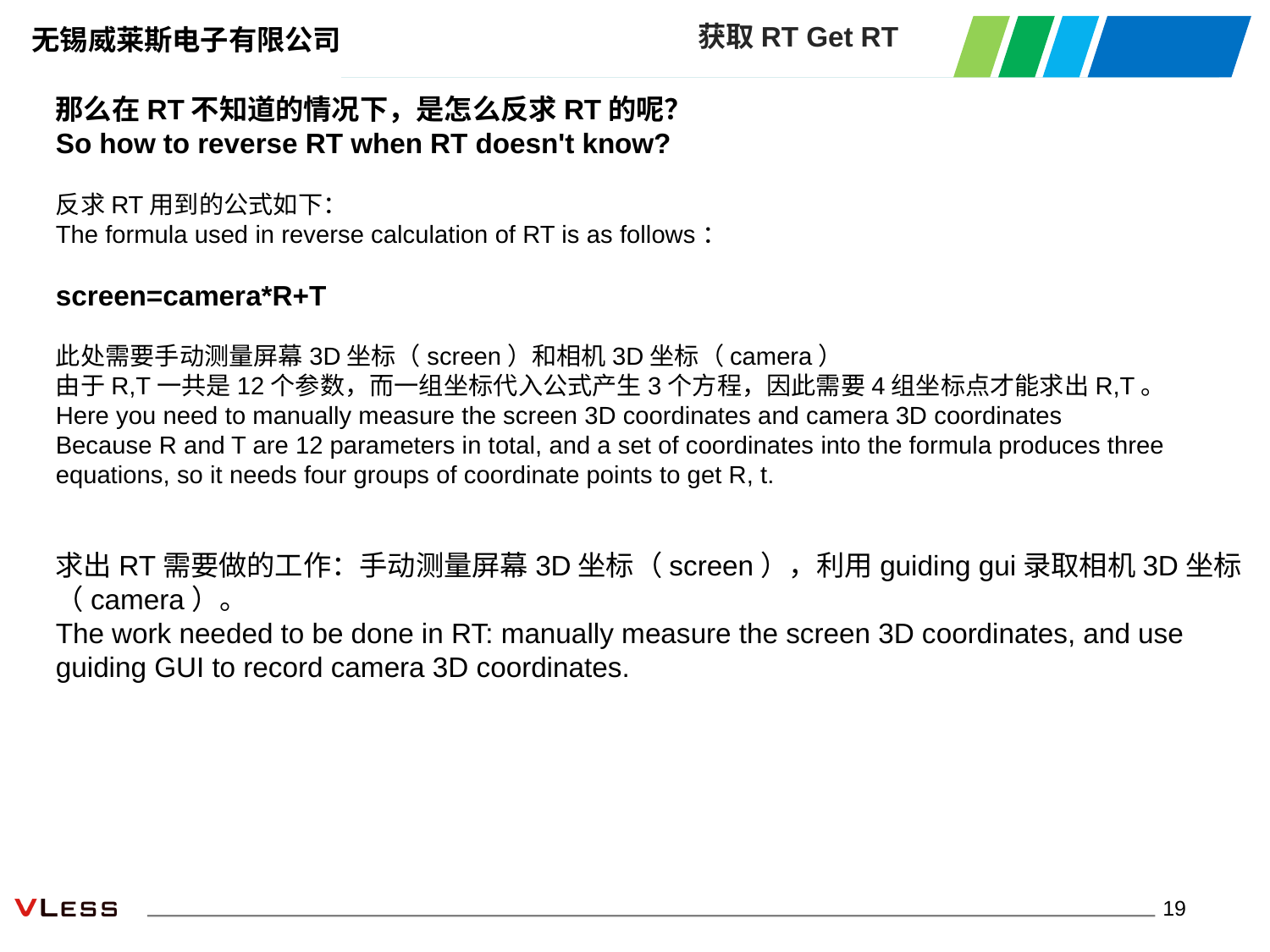

获取RT Get RT
那么在RT不知道的情况下，是怎么反求RT的呢？
So how to reverse RT when RT doesn't know?

反求RT用到的公式如下：
The formula used in reverse calculation of RT is as follows：

screen=camera*R+T

此处需要手动测量屏幕3D坐标（screen）和相机3D坐标（camera）
由于R,T一共是12个参数，而一组坐标代入公式产生3个方程，因此需要4组坐标点才能求出R,T。
Here you need to manually measure the screen 3D coordinates and camera 3D coordinates
Because R and T are 12 parameters in total, and a set of coordinates into the formula produces three equations, so it needs four groups of coordinate points to get R, t.

求出RT需要做的工作：手动测量屏幕3D坐标（screen），利用guiding gui录取相机3D坐标（camera）。
The work needed to be done in RT: manually measure the screen 3D coordinates, and use guiding GUI to record camera 3D coordinates.